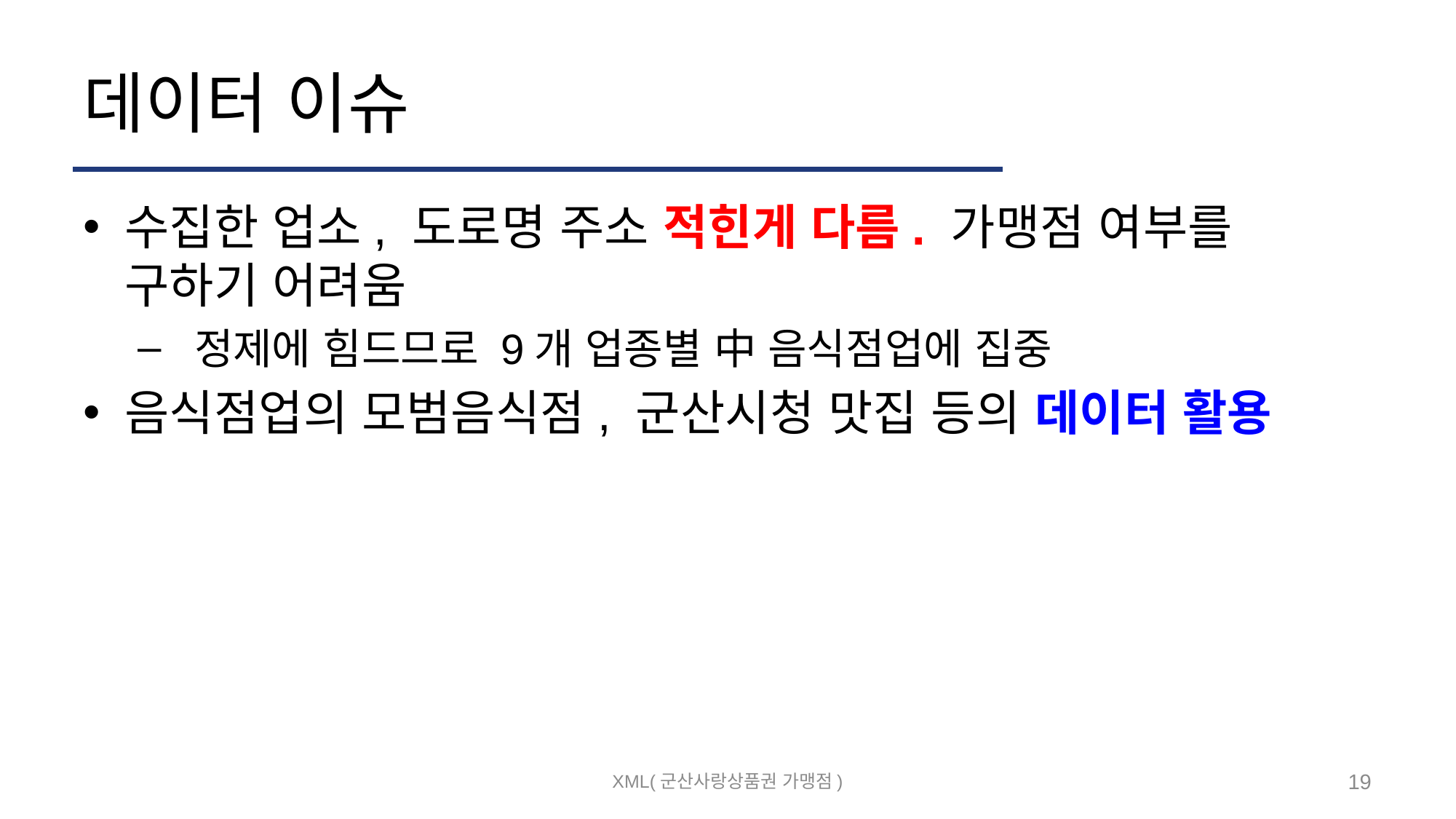

# 데이터 이슈
수집한 업소, 도로명 주소 적힌게 다름. 가맹점 여부를 구하기 어려움
 정제에 힘드므로 9개 업종별 中 음식점업에 집중
음식점업의 모범음식점, 군산시청 맛집 등의 데이터 활용
XML(군산사랑상품권 가맹점)
19